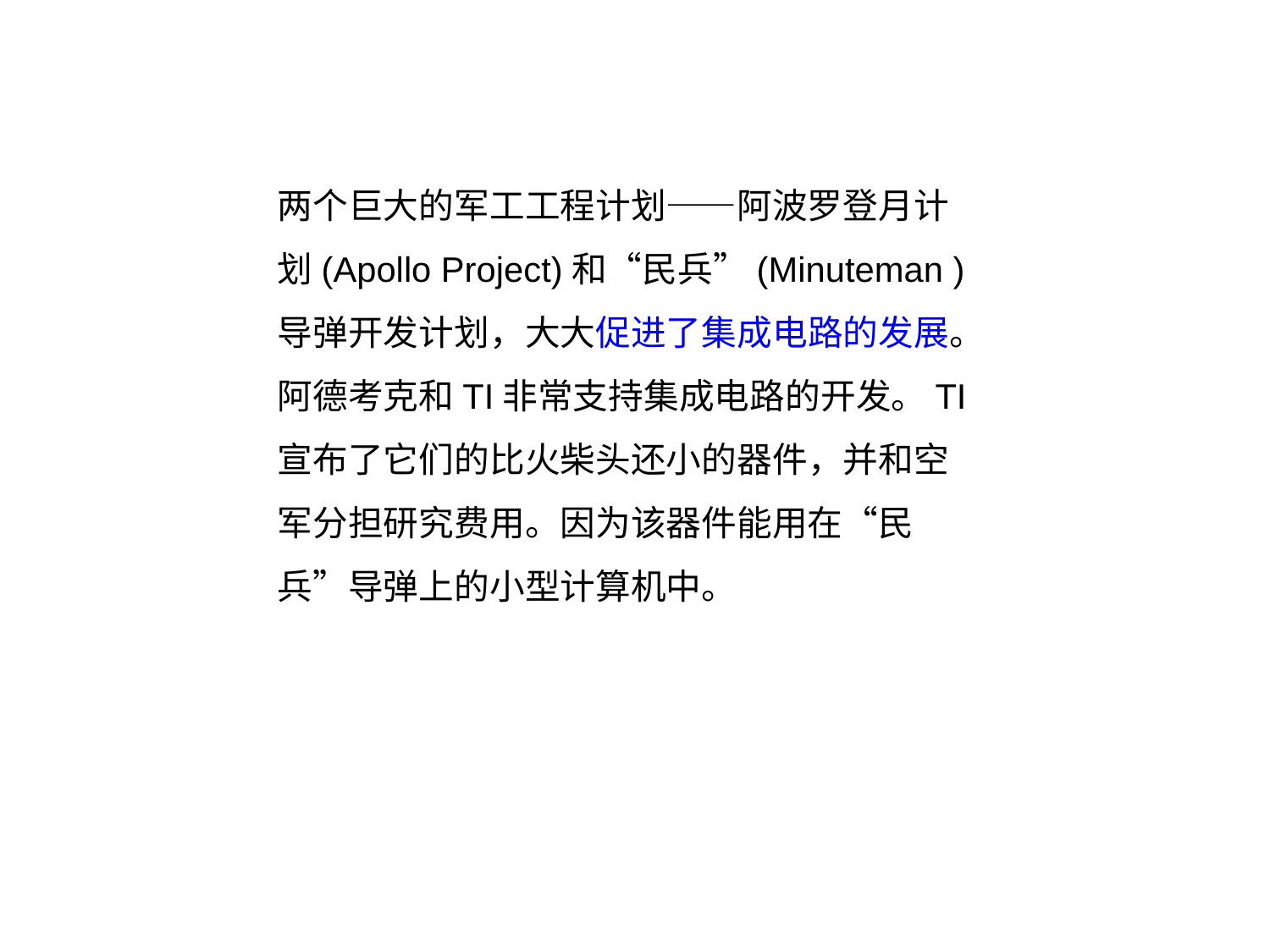

两个巨大的军工工程计划——阿波罗登月计划(Apollo Project)和“民兵”(Minuteman )导弹开发计划，大大促进了集成电路的发展。阿德考克和TI非常支持集成电路的开发。TI宣布了它们的比火柴头还小的器件，并和空军分担研究费用。因为该器件能用在“民兵”导弹上的小型计算机中。